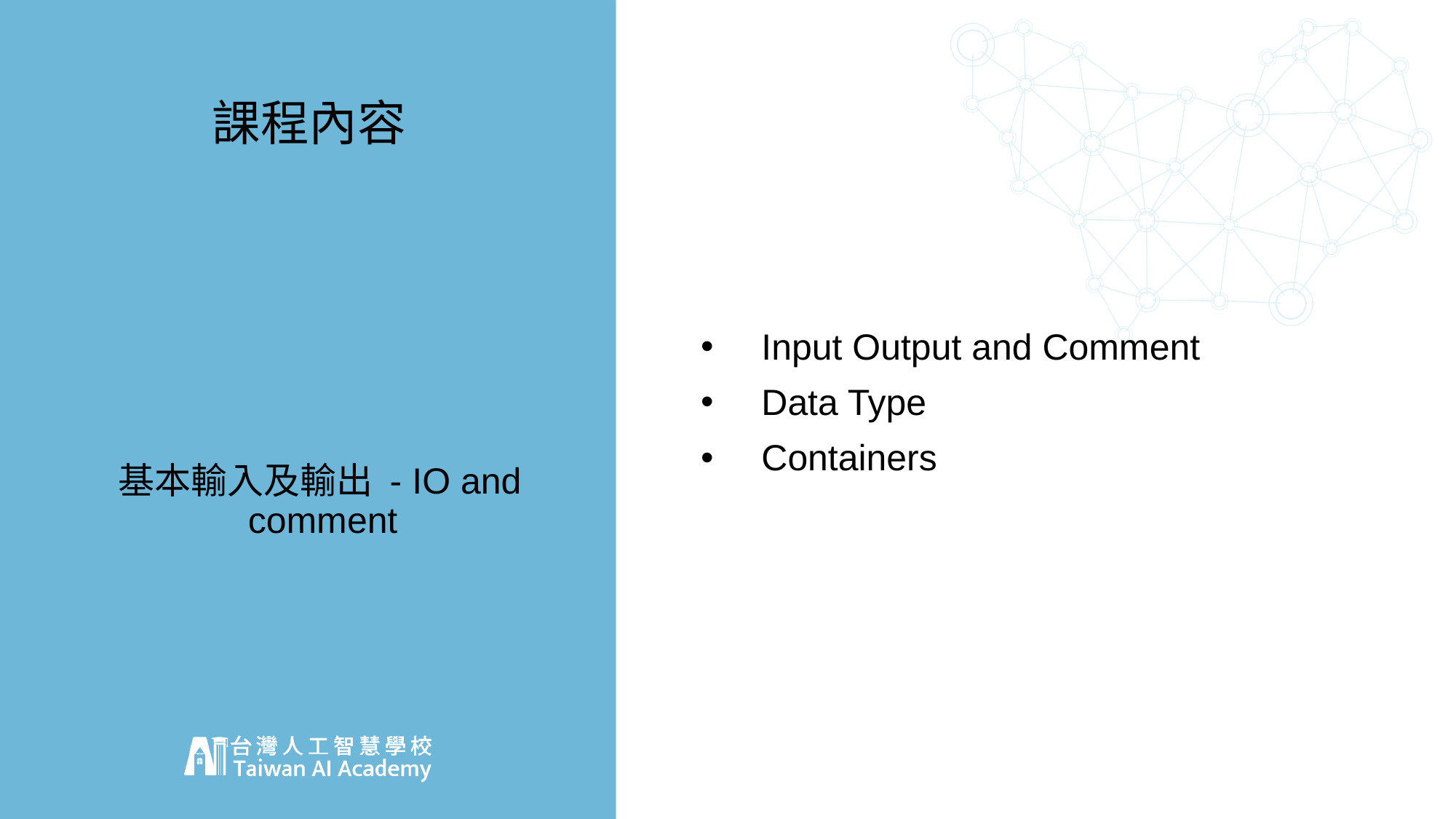

# 課程內容

Input Output and Comment
Data Type
Containers

基本輸入及輸出 - IO and comment